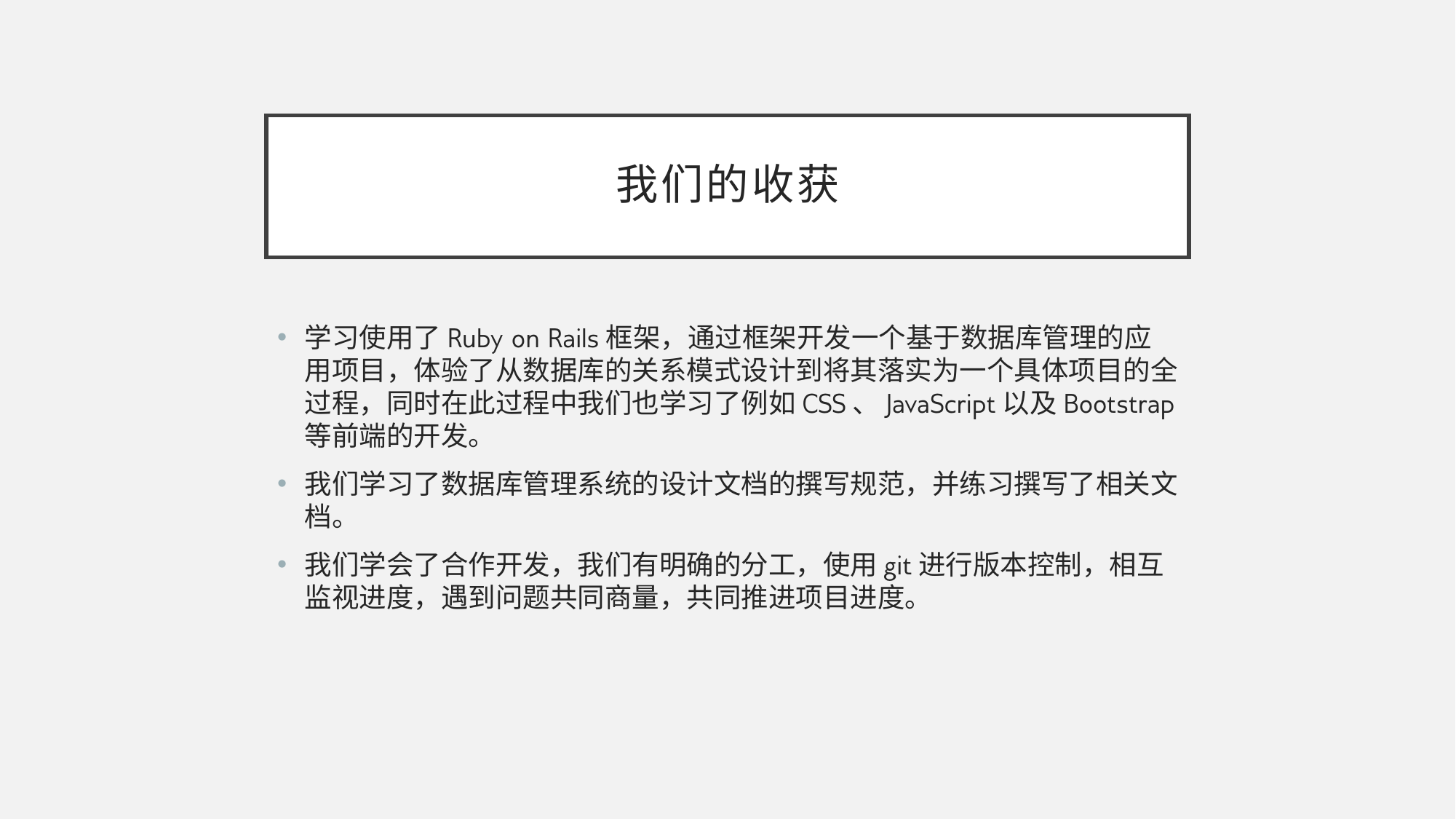

# 我们的收获
学习使用了Ruby on Rails框架，通过框架开发一个基于数据库管理的应用项目，体验了从数据库的关系模式设计到将其落实为一个具体项目的全过程，同时在此过程中我们也学习了例如CSS、JavaScript以及Bootstrap等前端的开发。
我们学习了数据库管理系统的设计文档的撰写规范，并练习撰写了相关文档。
我们学会了合作开发，我们有明确的分工，使用git进行版本控制，相互监视进度，遇到问题共同商量，共同推进项目进度。